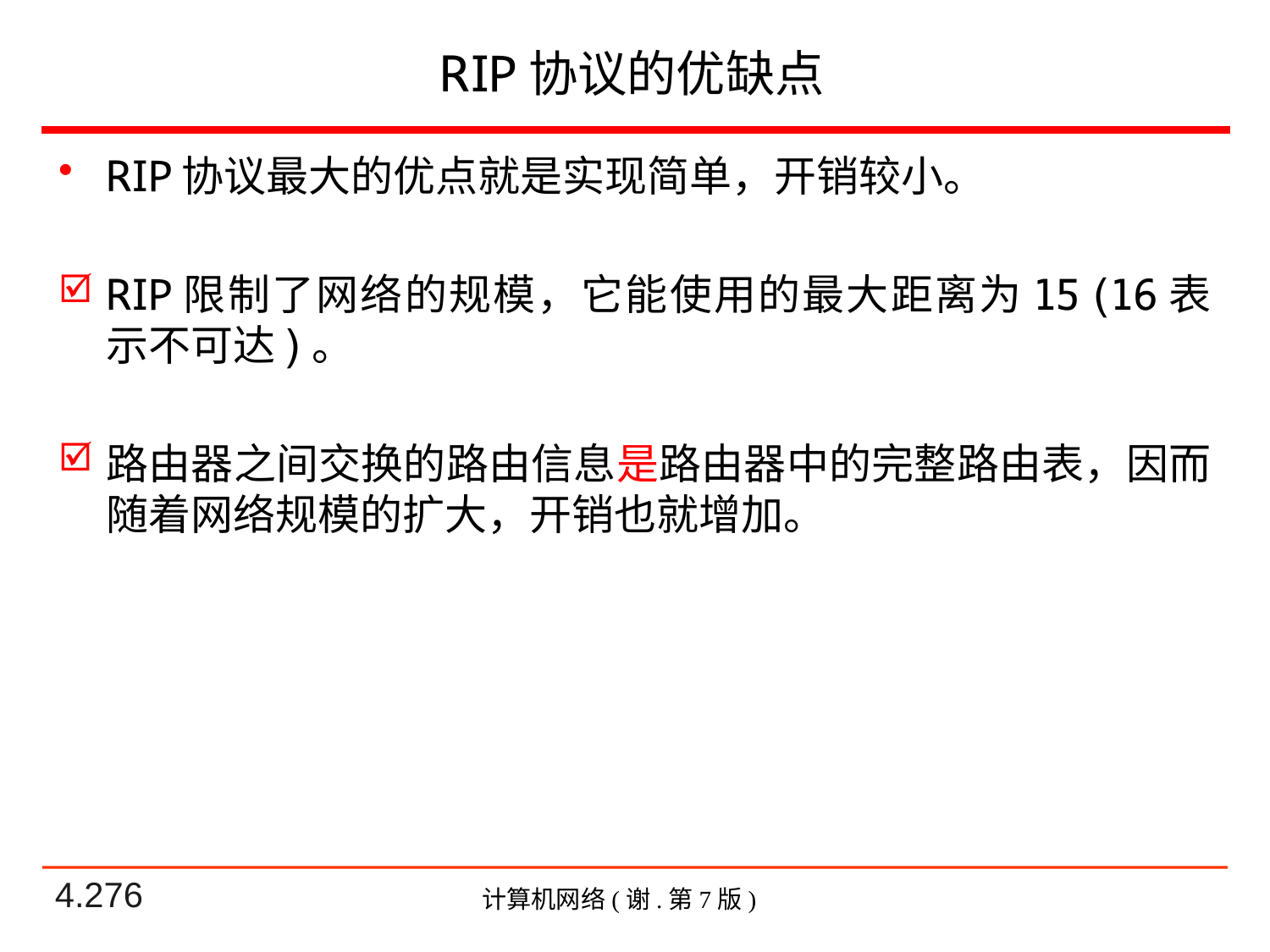

# RIP协议的优缺点
RIP协议最大的优点就是实现简单，开销较小。

RIP限制了网络的规模，它能使用的最大距离为15 (16表示不可达)。

路由器之间交换的路由信息是路由器中的完整路由表，因而随着网络规模的扩大，开销也就增加。